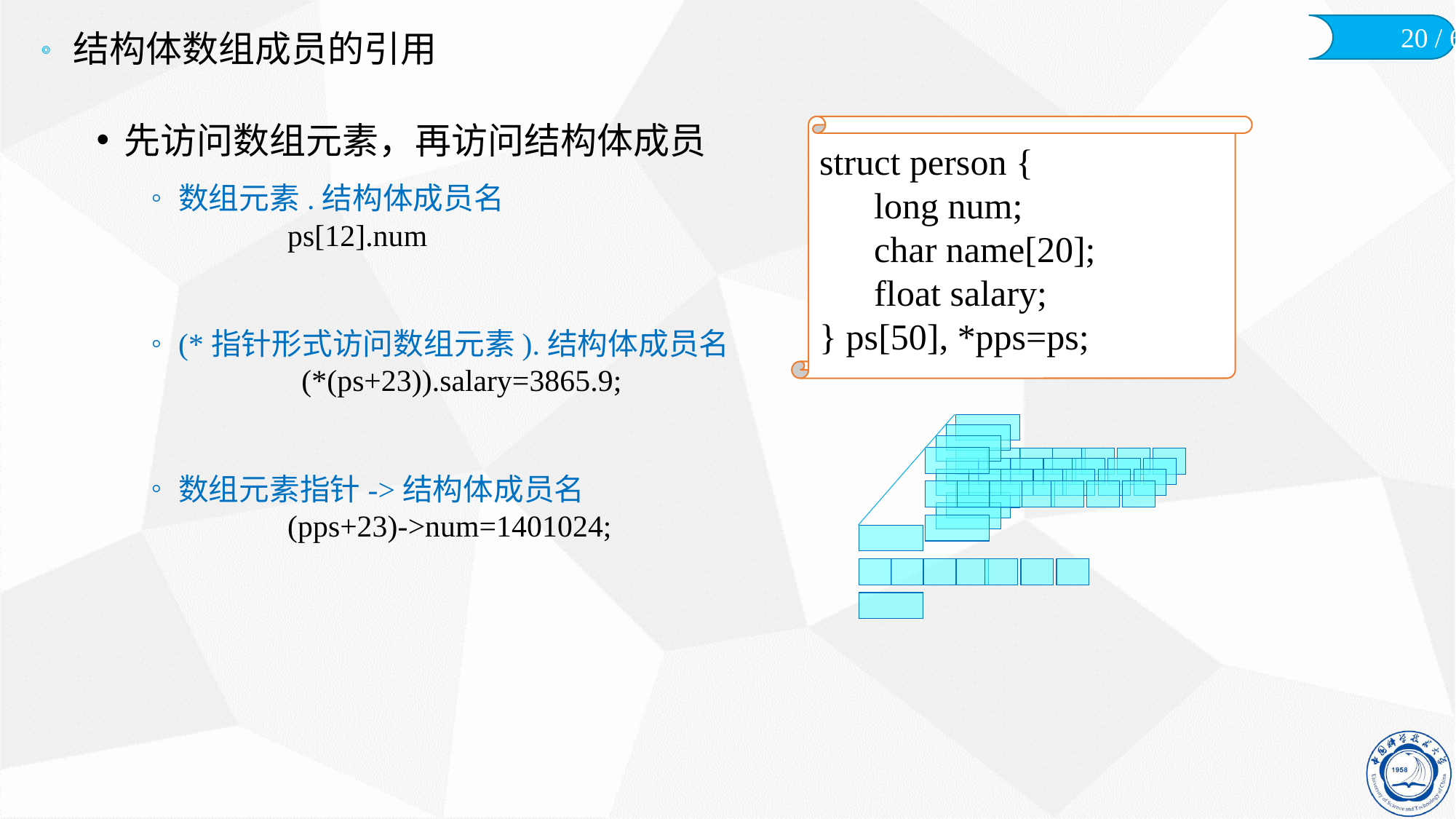

# 结构体数组成员的引用
先访问数组元素，再访问结构体成员
数组元素.结构体成员名
	ps[12].num

(*指针形式访问数组元素).结构体成员名
	 (*(ps+23)).salary=3865.9;

数组元素指针->结构体成员名
	(pps+23)->num=1401024;

struct person {
      long num;
      char name[20];
      float salary;
} ps[50], *pps=ps;